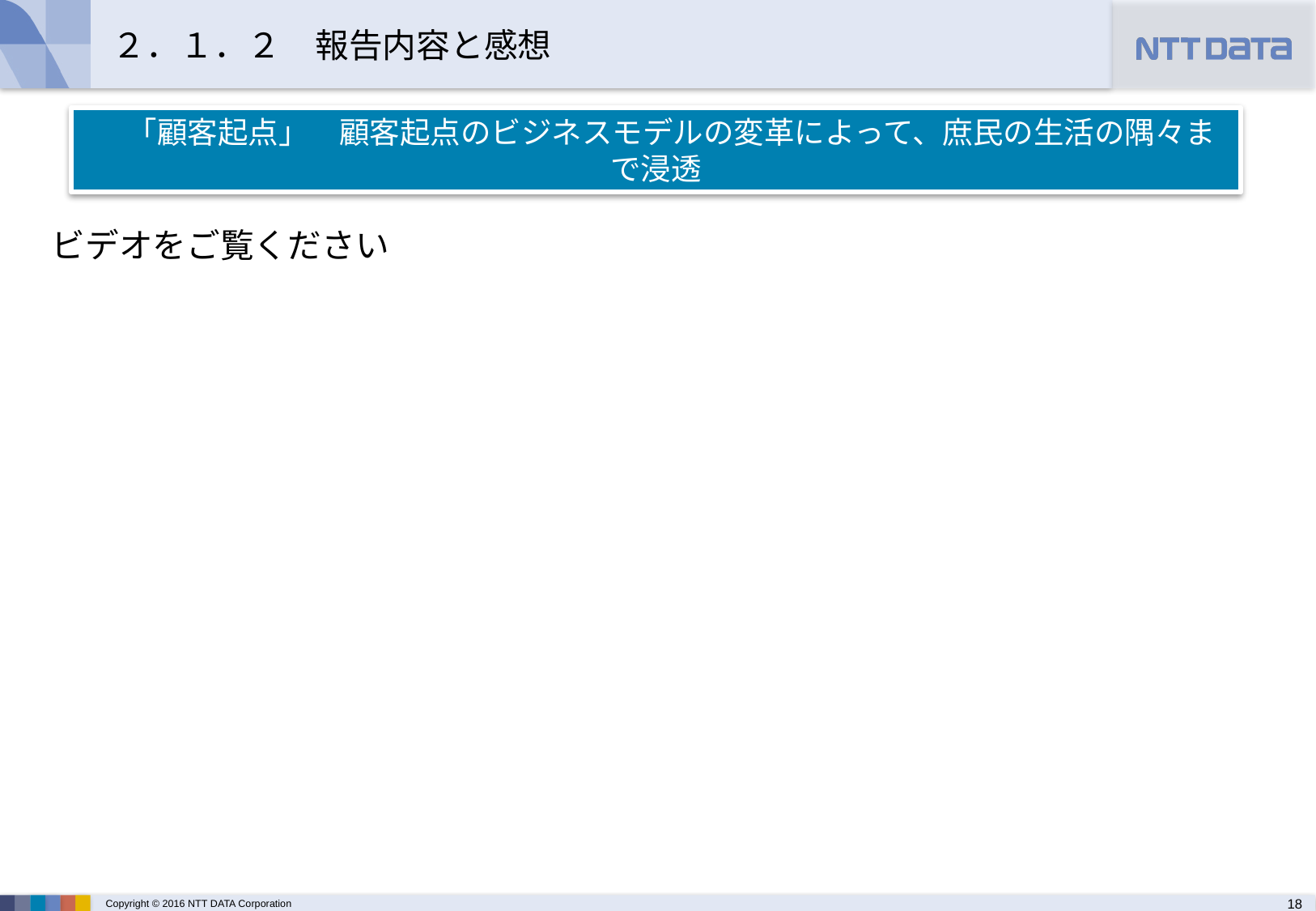

# ２．１．２　報告内容と感想
　「顧客起点」　顧客起点のビジネスモデルの変革によって、庶民の生活の隅々まで浸透

ビデオをご覧ください